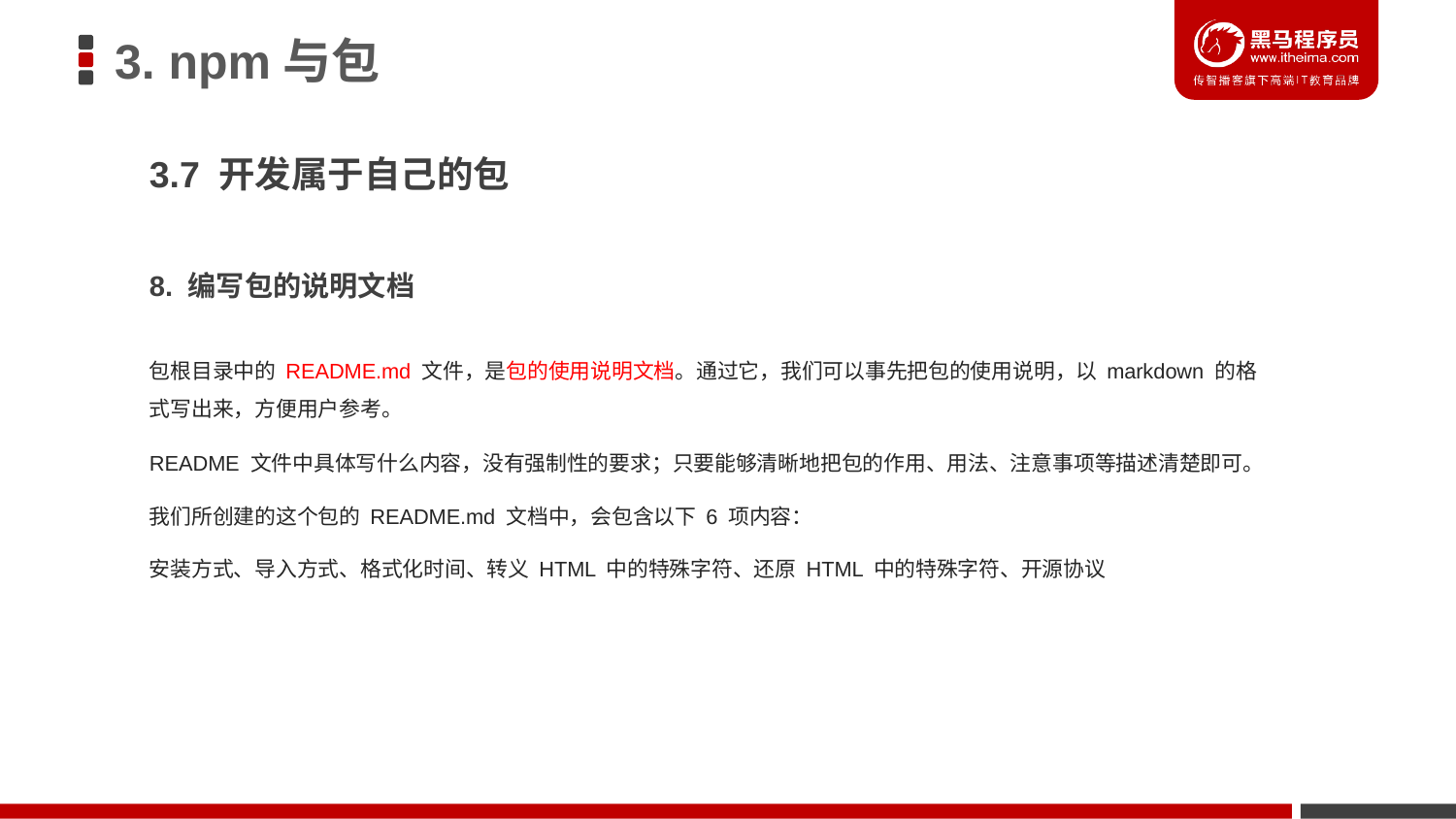

# 3. npm与包
3.7 开发属于自己的包
8. 编写包的说明文档
包根目录中的 README.md 文件，是包的使用说明文档。通过它，我们可以事先把包的使用说明，以 markdown 的格式写出来，方便用户参考。
README 文件中具体写什么内容，没有强制性的要求；只要能够清晰地把包的作用、用法、注意事项等描述清楚即可。
我们所创建的这个包的 README.md 文档中，会包含以下 6 项内容：
安装方式、导入方式、格式化时间、转义 HTML 中的特殊字符、还原 HTML 中的特殊字符、开源协议